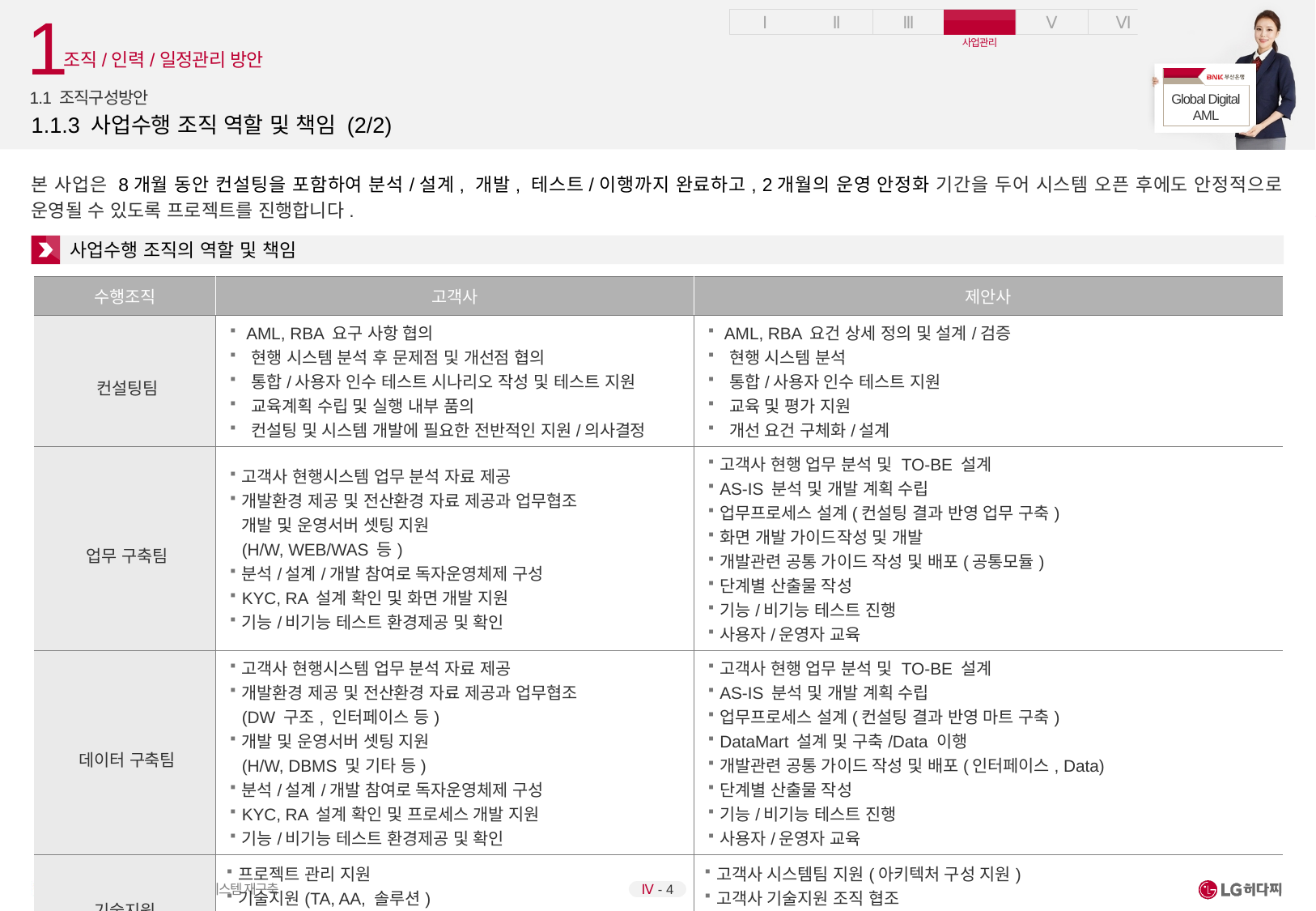

1
조직/인력/일정관리 방안
1.1 조직구성방안
# 1.1.3 사업수행 조직 역할 및 책임 (2/2)
본 사업은 8개월 동안 컨설팅을 포함하여 분석/설계, 개발, 테스트/이행까지 완료하고, 2개월의 운영 안정화 기간을 두어 시스템 오픈 후에도 안정적으로 운영될 수 있도록 프로젝트를 진행합니다.
사업수행 조직의 역할 및 책임

| 수행조직 | 고객사 | 제안사 |
| --- | --- | --- |
| 컨설팅팀 | AML, RBA 요구 사항 협의 현행 시스템 분석 후 문제점 및 개선점 협의 통합/사용자 인수 테스트 시나리오 작성 및 테스트 지원 교육계획 수립 및 실행 내부 품의 컨설팅 및 시스템 개발에 필요한 전반적인 지원/의사결정 | AML, RBA 요건 상세 정의 및 설계/검증 현행 시스템 분석 통합/사용자 인수 테스트 지원 교육 및 평가 지원 개선 요건 구체화/설계 |
| 업무 구축팀 | 고객사 현행시스템 업무 분석 자료 제공 개발환경 제공 및 전산환경 자료 제공과 업무협조 개발 및 운영서버 셋팅 지원 (H/W, WEB/WAS 등) 분석/설계/개발 참여로 독자운영체제 구성 KYC, RA 설계 확인 및 화면 개발 지원 기능/비기능 테스트 환경제공 및 확인 | 고객사 현행 업무 분석 및 TO-BE 설계 AS-IS 분석 및 개발 계획 수립 업무프로세스 설계(컨설팅 결과 반영 업무 구축) 화면 개발 가이드작성 및 개발 개발관련 공통 가이드 작성 및 배포(공통모듈) 단계별 산출물 작성 기능/비기능 테스트 진행 사용자/운영자 교육 |
| 데이터 구축팀 | 고객사 현행시스템 업무 분석 자료 제공 개발환경 제공 및 전산환경 자료 제공과 업무협조 (DW 구조, 인터페이스 등) 개발 및 운영서버 셋팅 지원 (H/W, DBMS 및 기타 등) 분석/설계/개발 참여로 독자운영체제 구성 KYC, RA 설계 확인 및 프로세스 개발 지원 기능/비기능 테스트 환경제공 및 확인 | 고객사 현행 업무 분석 및 TO-BE 설계 AS-IS 분석 및 개발 계획 수립 업무프로세스 설계(컨설팅 결과 반영 마트 구축) DataMart 설계 및 구축/Data 이행 개발관련 공통 가이드 작성 및 배포(인터페이스, Data) 단계별 산출물 작성 기능/비기능 테스트 진행 사용자/운영자 교육 |
| 기술지원 | 프로젝트 관리 지원 기술지원(TA, AA, 솔루션) 개발환경지원(개발용 WAS 설치 등) 품질검토 | 고객사 시스템팀 지원(아키텍처 구성 지원) 고객사 기술지원 조직 협조 비기능 테스트 계획 및 수행 성능테스트 진행 / 보안 취약점, 모의해킹 점검 |
Ⅳ - 4